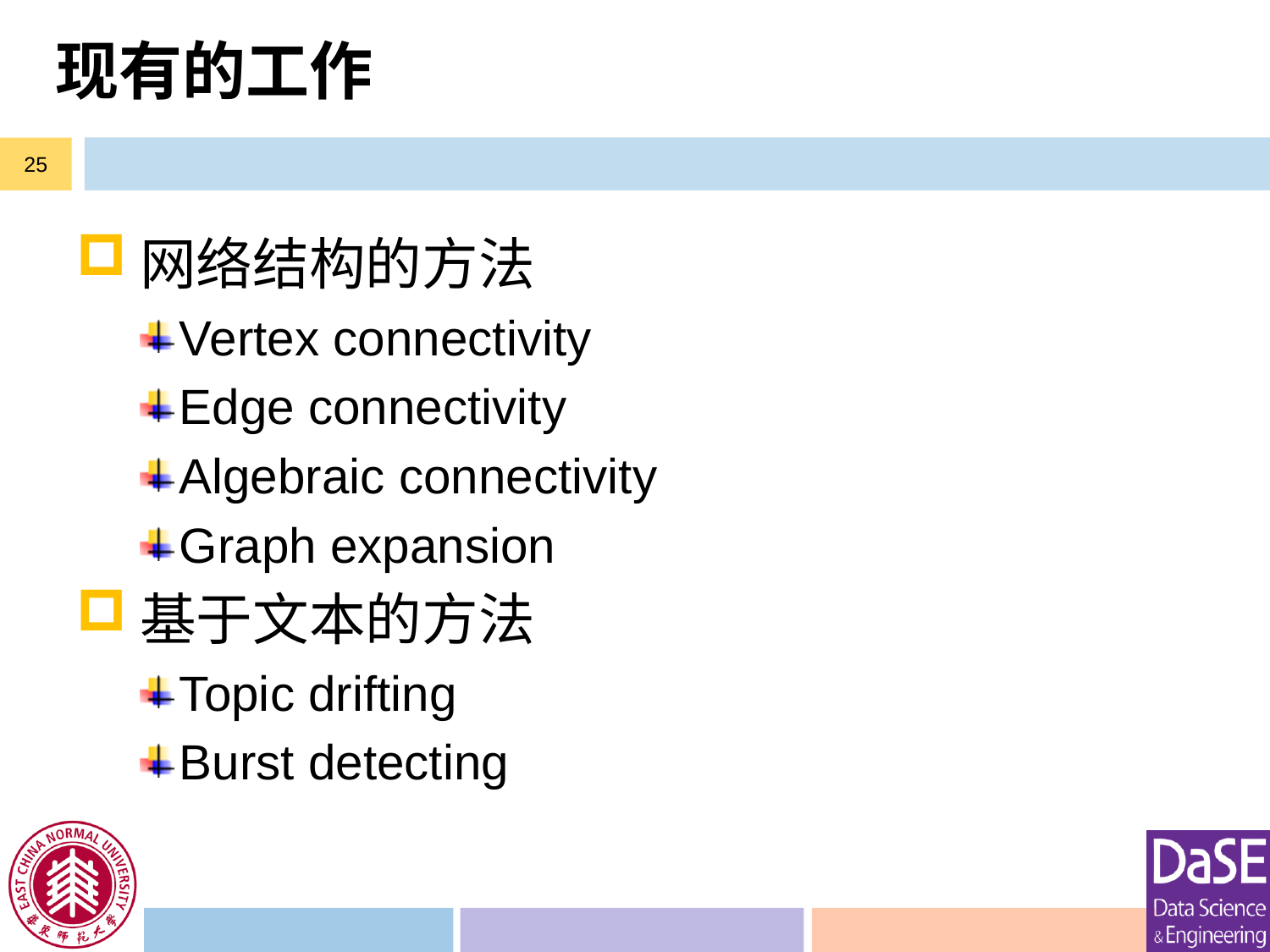

# 现有的工作
25
网络结构的方法
Vertex connectivity
Edge connectivity
Algebraic connectivity
Graph expansion
基于文本的方法
Topic drifting
Burst detecting